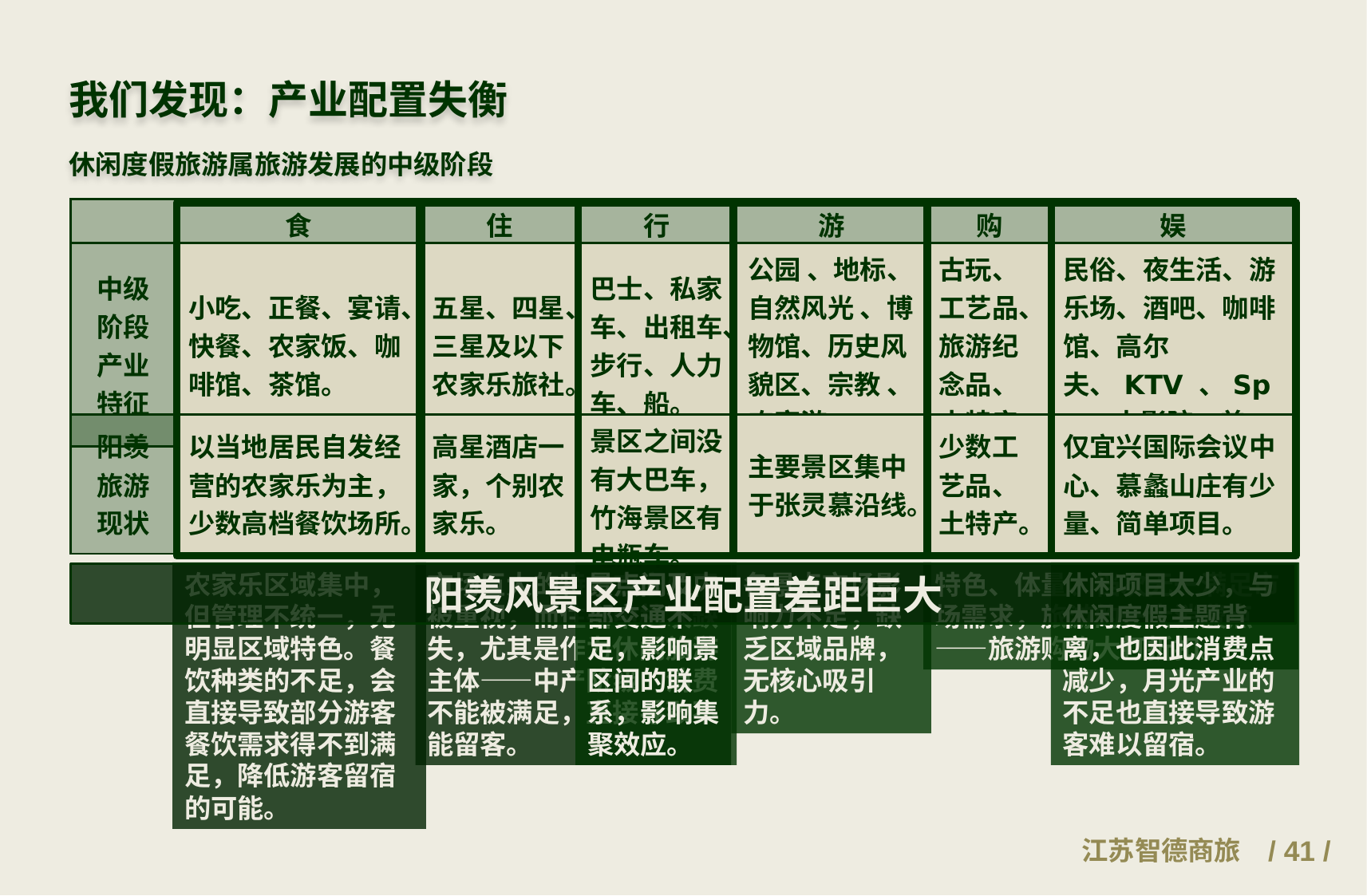

我们发现：产业配置失衡
休闲度假旅游属旅游发展的中级阶段
|  | 食 | 住 | 行 | 游 | 购 | 娱 |
| --- | --- | --- | --- | --- | --- | --- |
| 中级 阶段 产业 特征 | 小吃、正餐、宴请、快餐、农家饭、咖啡馆、茶馆。 | 五星、四星、三星及以下农家乐旅社。 | 巴士、私家车、出租车、步行、人力车、船。 | 公园 、地标、自然风光 、博物馆、历史风貌区、宗教 、农家游。 | 古玩、工艺品、旅游纪念品、土特产 。 | 民俗、夜生活、游乐场、酒吧、咖啡馆、高尔夫、KTV 、Spa、电影院、美容... |

| 阳羡 旅游 现状 | 以当地居民自发经营的农家乐为主， 少数高档餐饮场所。 | 高星酒店一家，个别农家乐。 | 景区之间没有大巴车， 竹海景区有电瓶车。 | 主要景区集中于张灵慕沿线。 | 少数工艺品、土特产。 | 仅宜兴国际会议中心、慕蠡山庄有少量、简单项目。 |
| --- | --- | --- | --- | --- | --- | --- |
农家乐区域集中，但管理不统一，无明显区域特色。餐饮种类的不足，会直接导致部分游客餐饮需求得不到满足，降低游客留宿的可能。
市场巨大的特色农家乐不被重视，而住宿中档次缺失，尤其是作为休闲旅游主体——中产阶级的消费不能被满足，直接导致不能留客。
景点间及内部交通不足，影响景区间的联系，影响集聚效应。
各景点市场影响力不足，缺乏区域品牌，无核心吸引力。
特色、体量、档次无一满足市场需求，旅游的一大消费点——旅游购物大打折扣。
休闲项目太少，与休闲度假主题背离，也因此消费点减少，月光产业的不足也直接导致游客难以留宿。
阳羡风景区产业配置差距巨大